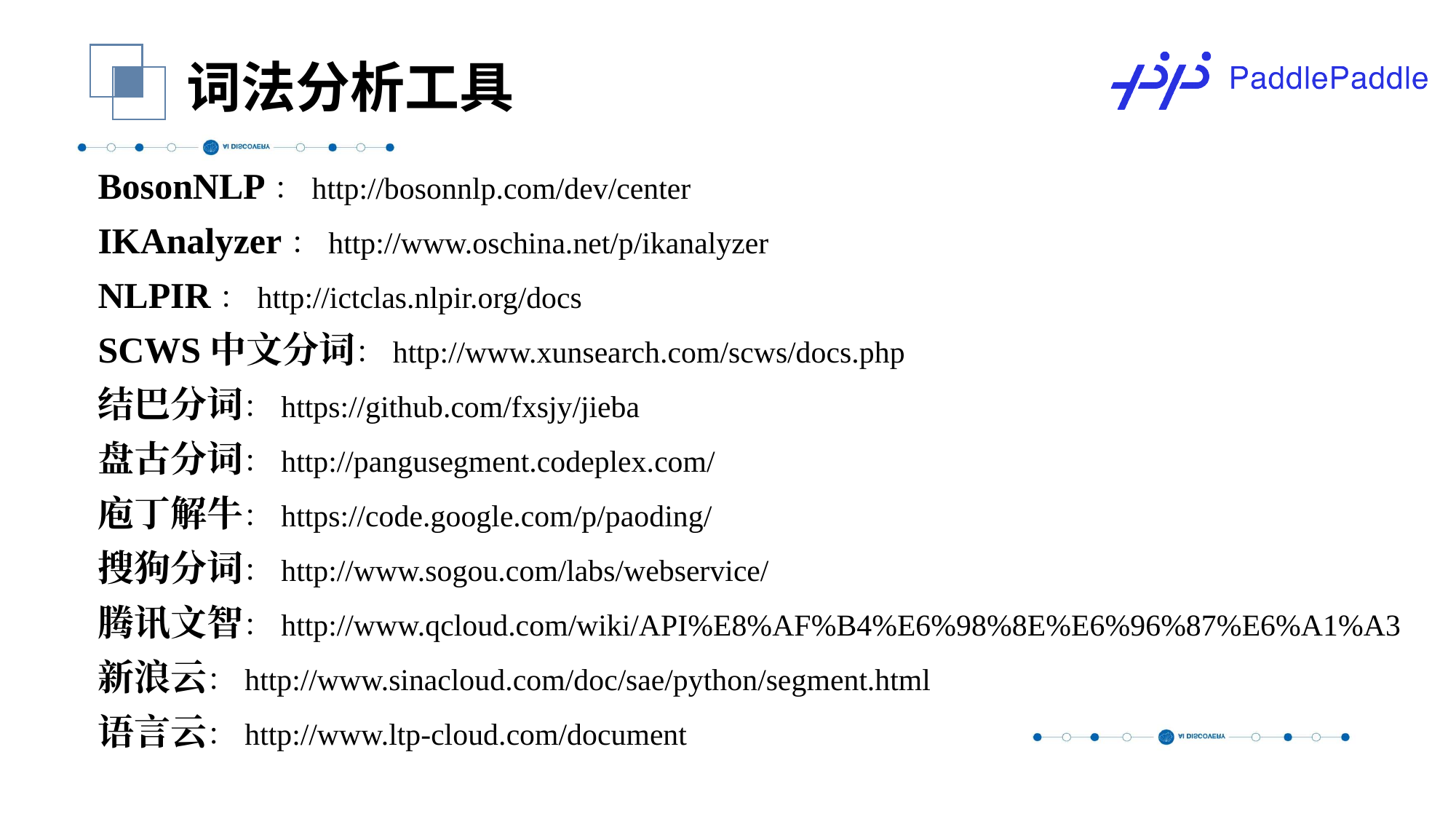

词法分析工具
BosonNLP：http://bosonnlp.com/dev/center
IKAnalyzer：http://www.oschina.net/p/ikanalyzer
NLPIR：http://ictclas.nlpir.org/docs
SCWS中文分词：http://www.xunsearch.com/scws/docs.php
结巴分词：https://github.com/fxsjy/jieba
盘古分词：http://pangusegment.codeplex.com/
庖丁解牛：https://code.google.com/p/paoding/
搜狗分词：http://www.sogou.com/labs/webservice/
腾讯文智：http://www.qcloud.com/wiki/API%E8%AF%B4%E6%98%8E%E6%96%87%E6%A1%A3
新浪云：http://www.sinacloud.com/doc/sae/python/segment.html
语言云：http://www.ltp-cloud.com/document